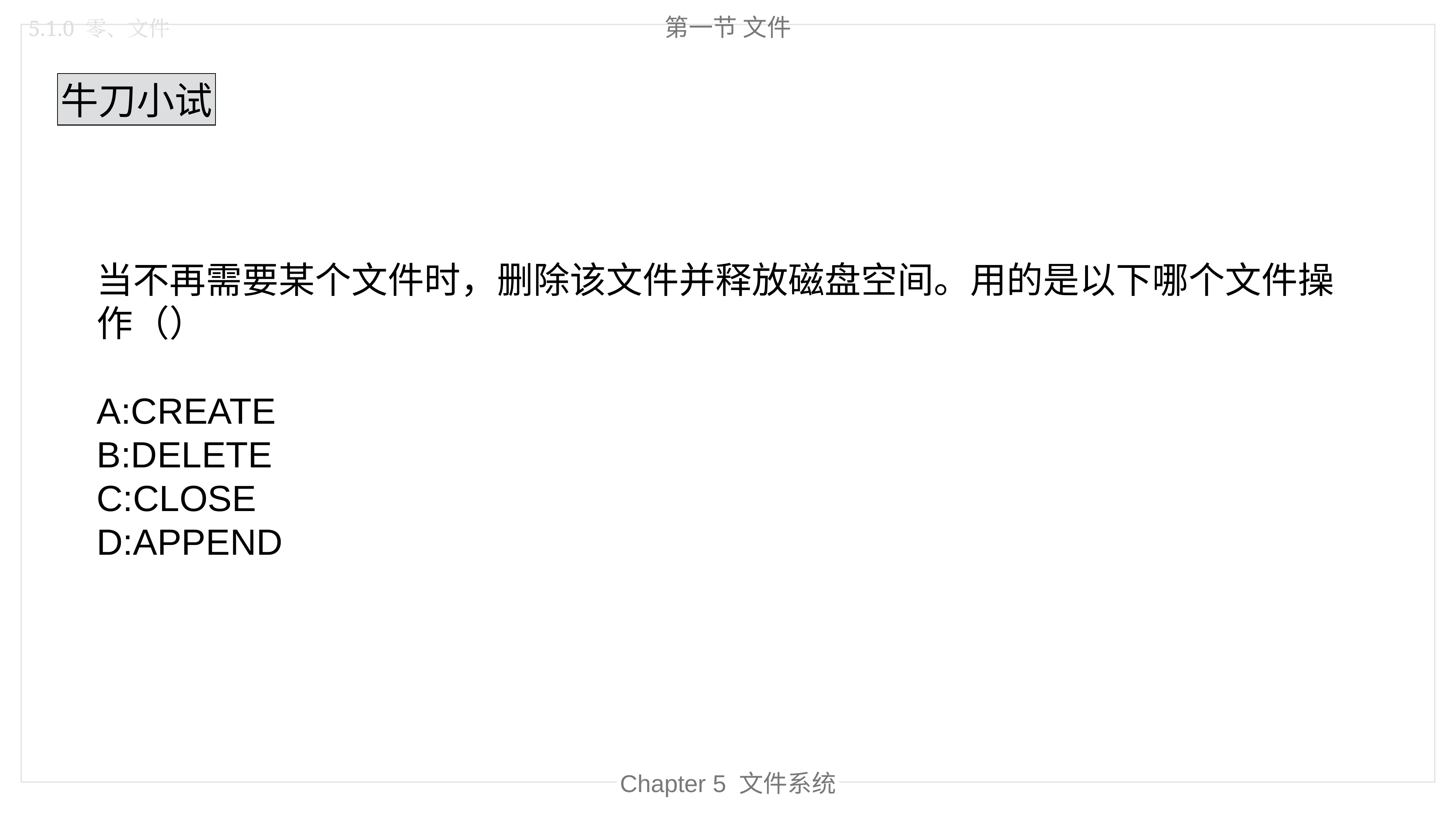

第一节 文件
5.1.0 零、文件

牛刀小试
当不再需要某个文件时，删除该文件并释放磁盘空间。用的是以下哪个文件操作（）

A:CREATE
B:DELETE
C:CLOSE
D:APPEND
Chapter 4 内存管理
Chapter 5 文件系统